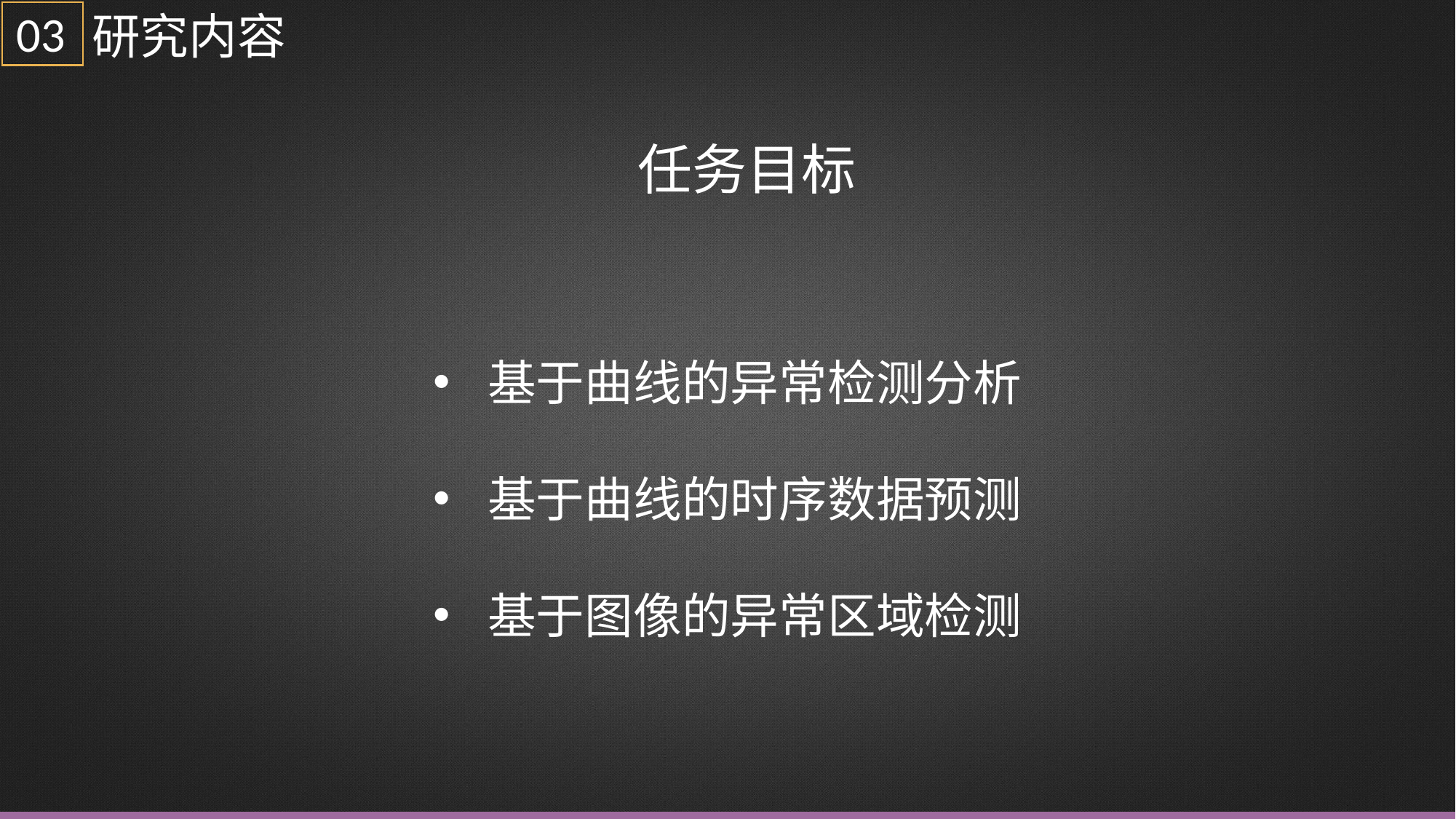

03
研究内容

任务目标
基于曲线的异常检测分析
基于曲线的时序数据预测
基于图像的异常区域检测